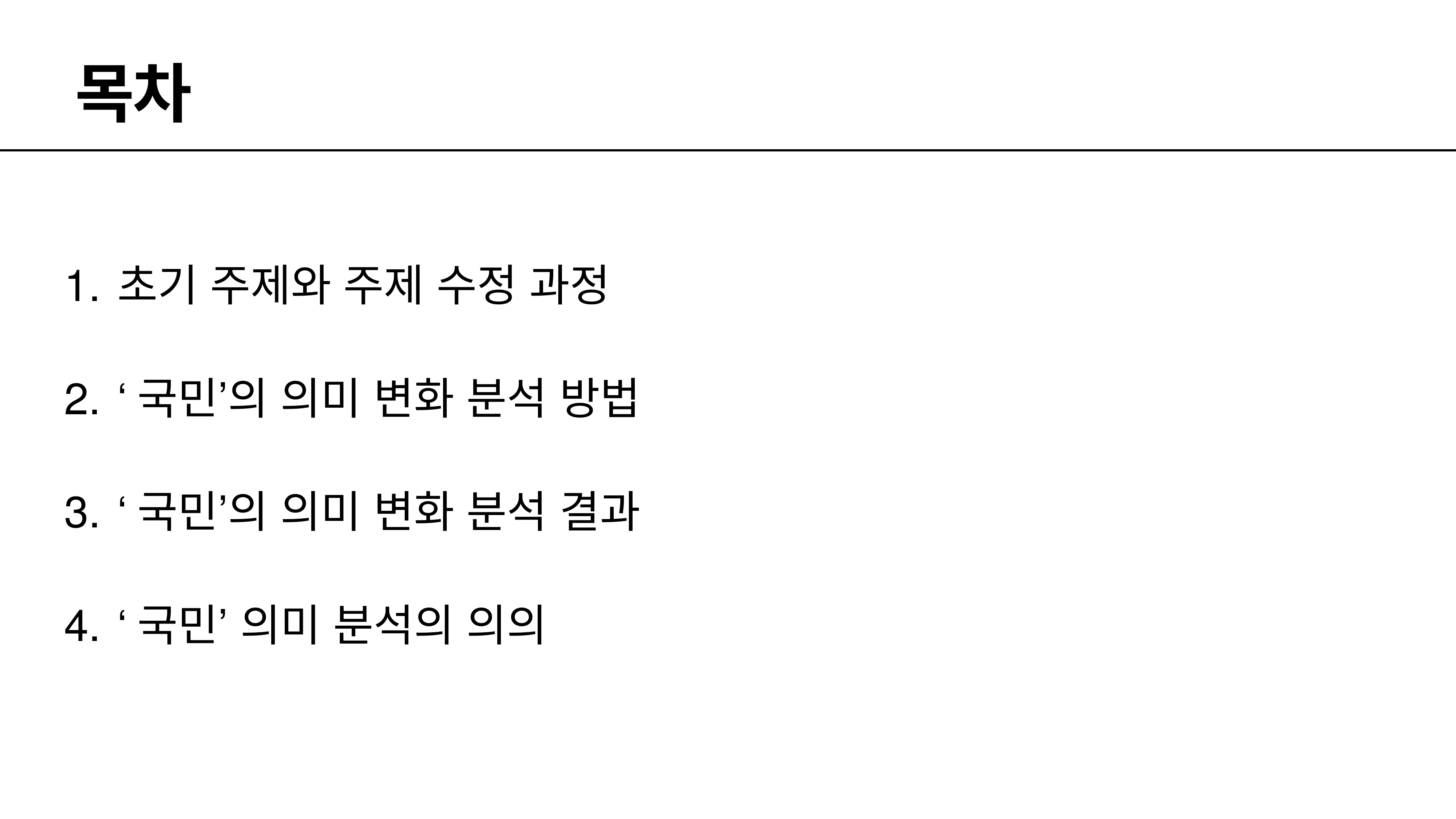

# 목차

초기 주제와 주제 수정 과정
‘국민’의 의미 변화 분석 방법
‘국민’의 의미 변화 분석 결과
‘국민’ 의미 분석의 의의